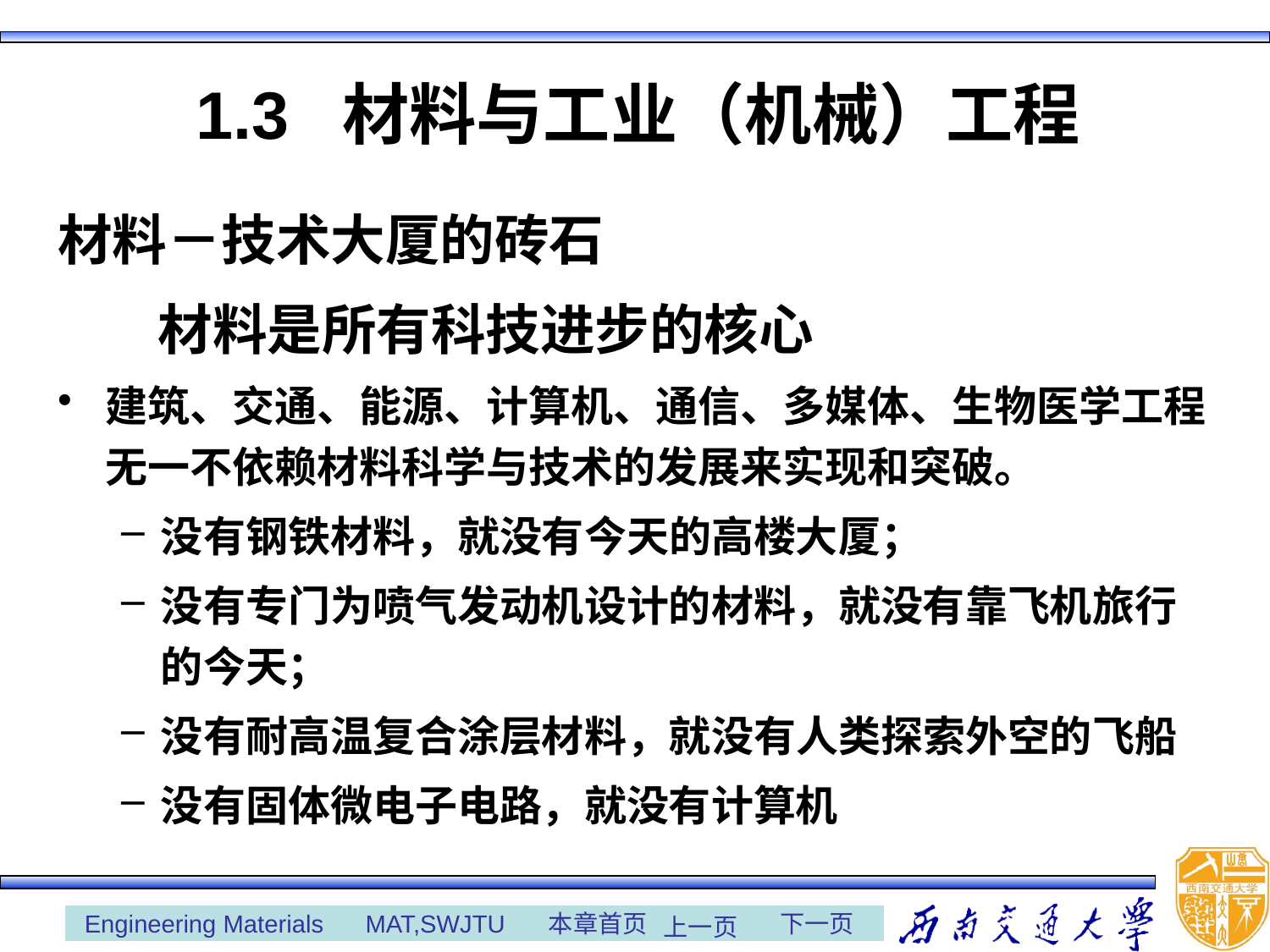

# 1.3  材料与工业（机械）工程
材料－技术大厦的砖石
       材料是所有科技进步的核心
建筑、交通、能源、计算机、通信、多媒体、生物医学工程无一不依赖材料科学与技术的发展来实现和突破。
没有钢铁材料，就没有今天的高楼大厦；
没有专门为喷气发动机设计的材料，就没有靠飞机旅行的今天；
没有耐高温复合涂层材料，就没有人类探索外空的飞船
没有固体微电子电路，就没有计算机